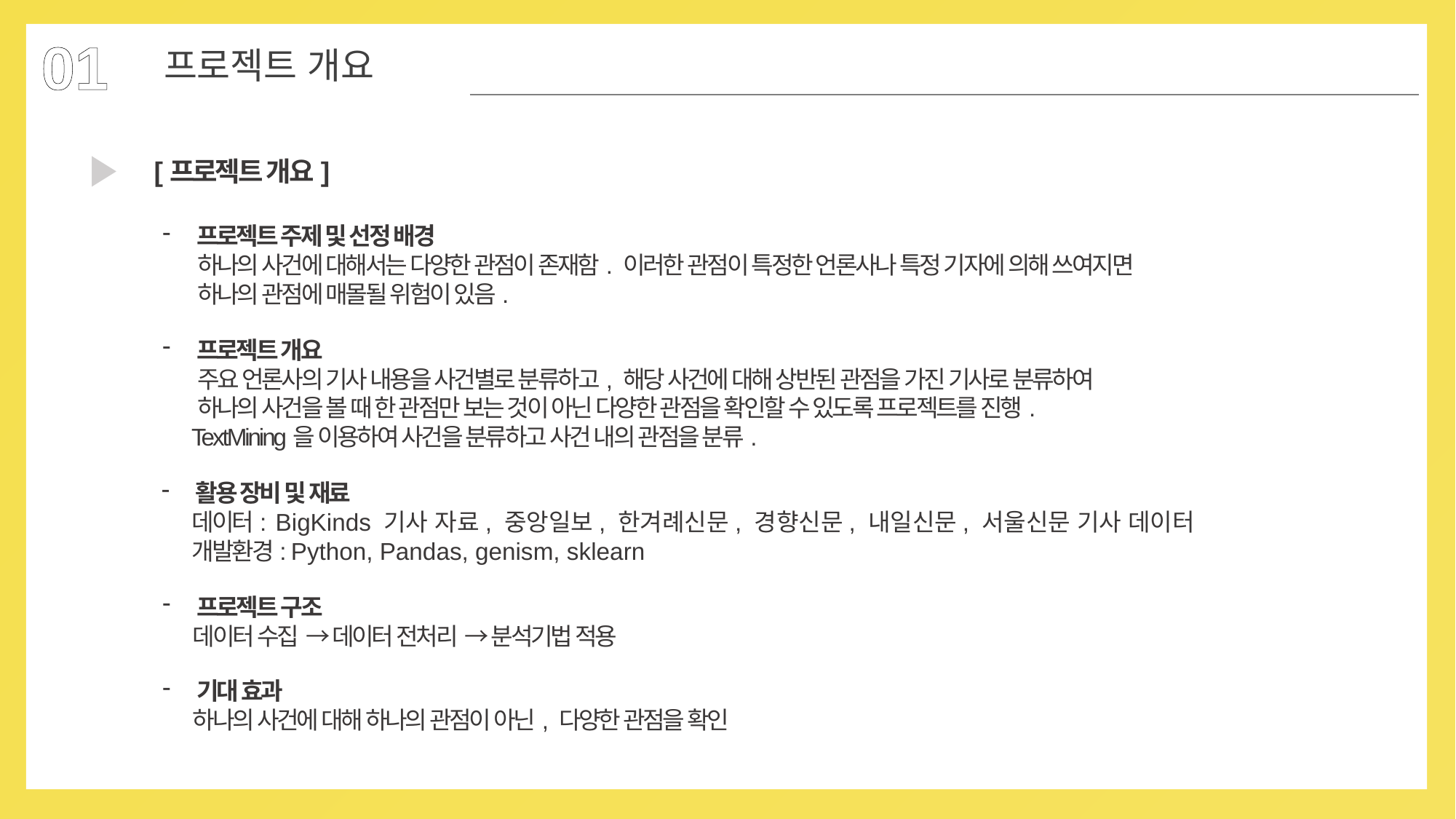

01

프로젝트 개요
▶
[프로젝트 개요]
프로젝트 주제 및 선정 배경
      하나의 사건에 대해서는 다양한 관점이 존재함. 이러한 관점이 특정한 언론사나 특정 기자에 의해 쓰여지면
      하나의 관점에 매몰될 위험이 있음.
프로젝트 개요
      주요 언론사의 기사 내용을 사건별로 분류하고, 해당 사건에 대해 상반된 관점을 가진 기사로 분류하여
      하나의 사건을 볼 때 한 관점만 보는 것이 아닌 다양한 관점을 확인할 수 있도록 프로젝트를 진행.
      TextMining을 이용하여 사건을 분류하고 사건 내의 관점을 분류.
활용 장비 및 재료
     데이터:  BigKinds 기사 자료, 중앙일보, 한겨례신문, 경향신문, 내일신문, 서울신문 기사 데이터
     개발환경: Python, Pandas, genism, sklearn
프로젝트 구조
     데이터 수집  → 데이터 전처리  → 분석기법 적용
기대 효과
     하나의 사건에 대해 하나의 관점이 아닌, 다양한 관점을 확인